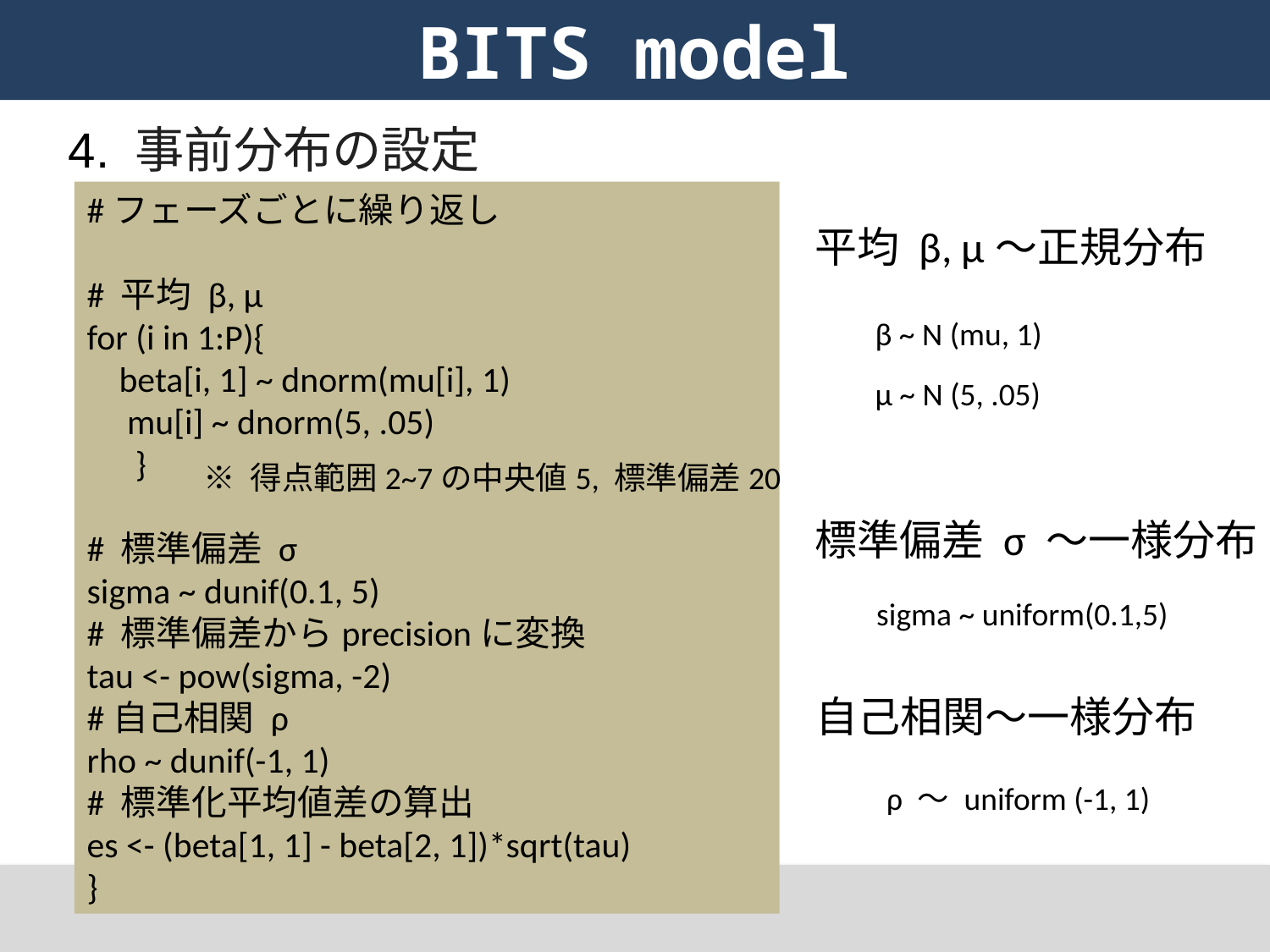

# BITS model
121
4. 事前分布の設定
#フェーズごとに繰り返し
# 平均 β, μ
for (i in 1:P){
    beta[i, 1] ~ dnorm(mu[i], 1)
     mu[i] ~ dnorm(5, .05)
      }

# 標準偏差 σ
sigma ~ dunif(0.1, 5)
# 標準偏差からprecisionに変換
tau <- pow(sigma, -2)
#自己相関 ρ
rho ~ dunif(-1, 1)
# 標準化平均値差の算出
es <- (beta[1, 1] - beta[2, 1])*sqrt(tau)
}
平均 β, μ〜正規分布
β ~ N (mu, 1)
μ ~ N (5, .05)
※ 得点範囲2~7の中央値5, 標準偏差20
標準偏差 σ 〜一様分布
sigma ~ uniform(0.1,5)
自己相関〜一様分布

　　ρ 〜 uniform (-1, 1)